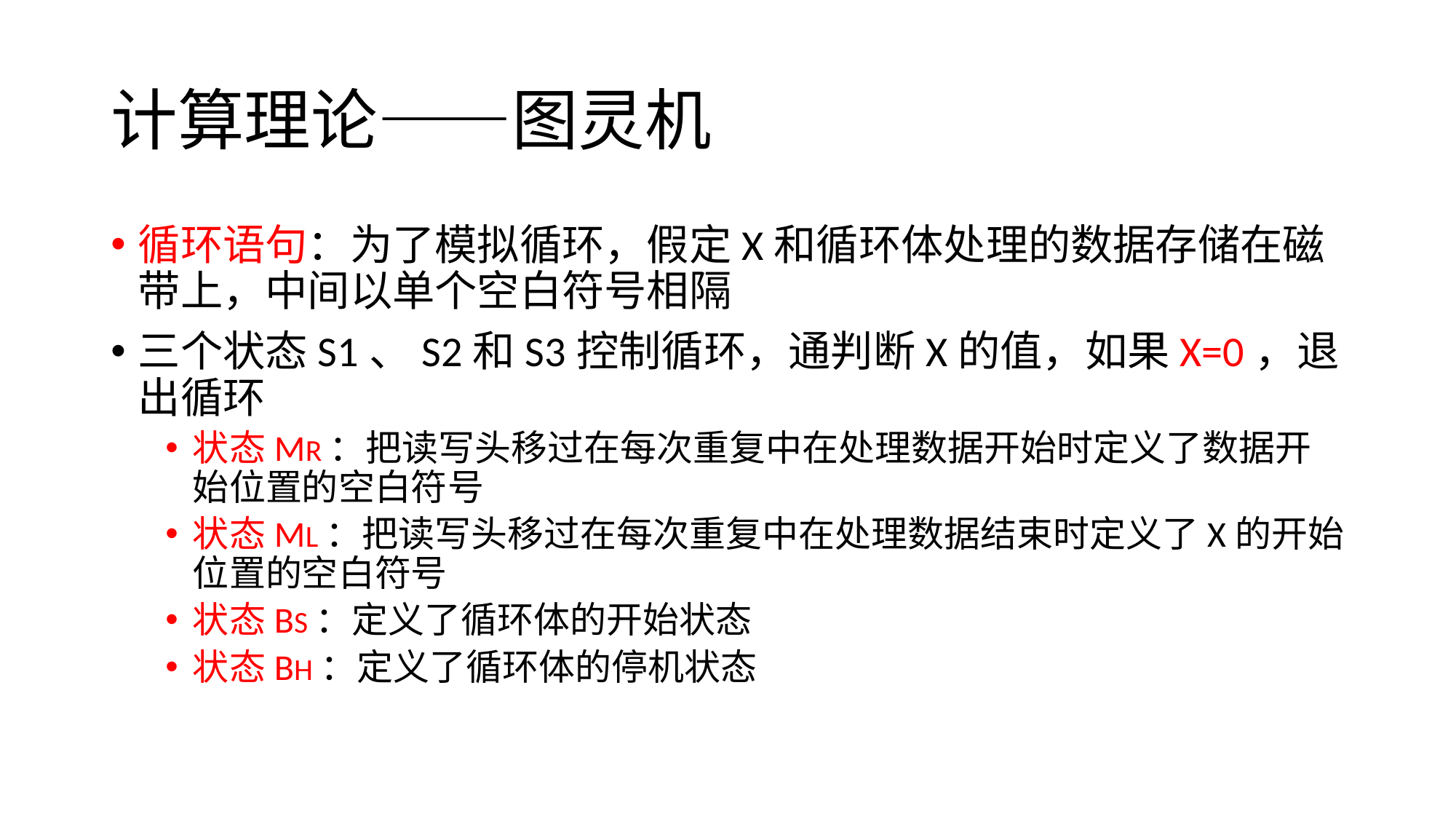

# 计算理论——图灵机
循环语句：为了模拟循环，假定X和循环体处理的数据存储在磁带上，中间以单个空白符号相隔
三个状态S1、S2和S3控制循环，通判断X的值，如果X=0，退出循环
状态MR：把读写头移过在每次重复中在处理数据开始时定义了数据开始位置的空白符号
状态ML：把读写头移过在每次重复中在处理数据结束时定义了X的开始位置的空白符号
状态BS：定义了循环体的开始状态
状态BH：定义了循环体的停机状态